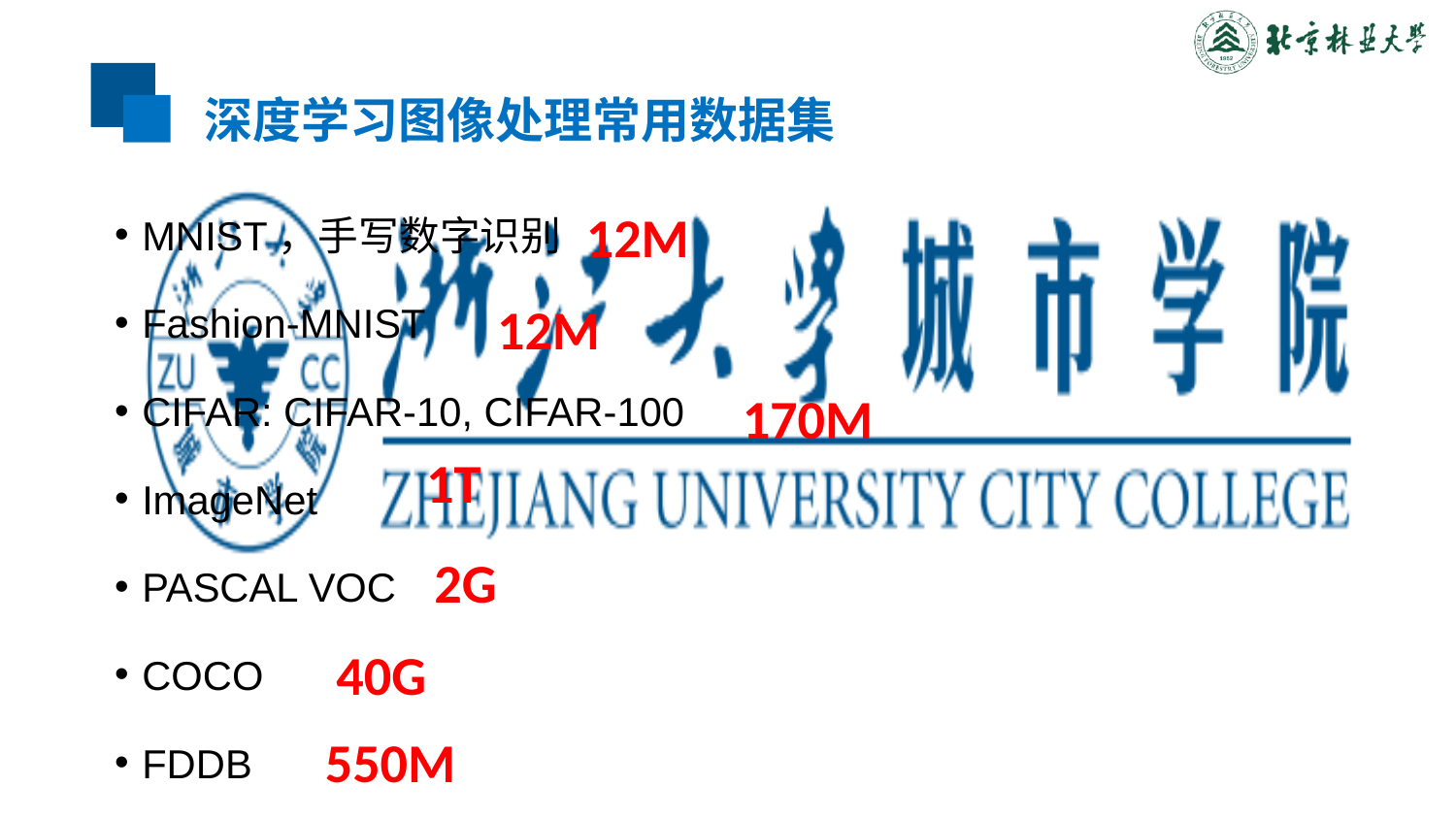

# 深度学习图像处理常用数据集

MNIST，手写数字识别
Fashion-MNIST
CIFAR: CIFAR-10, CIFAR-100
ImageNet
PASCAL VOC
COCO
FDDB
12M
12M
170M
1T
2G
40G
550M